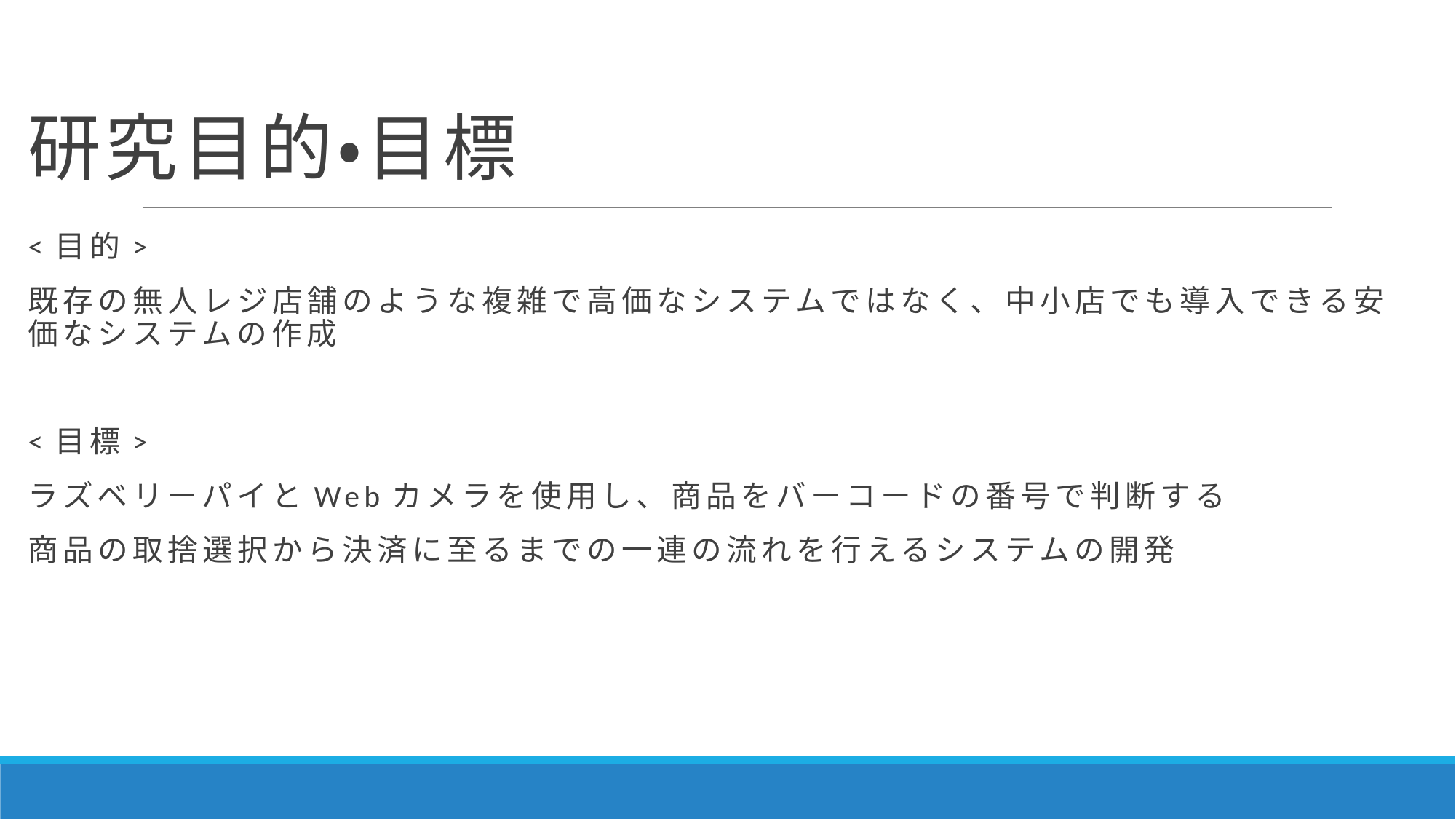

# 研究目的・目標
<目的>
既存の無人レジ店舗のような複雑で高価なシステムではなく、中小店でも導入できる安価なシステムの作成

<目標>
ラズベリーパイとWebカメラを使用し、商品をバーコードの番号で判断する
商品の取捨選択から決済に至るまでの一連の流れを行えるシステムの開発